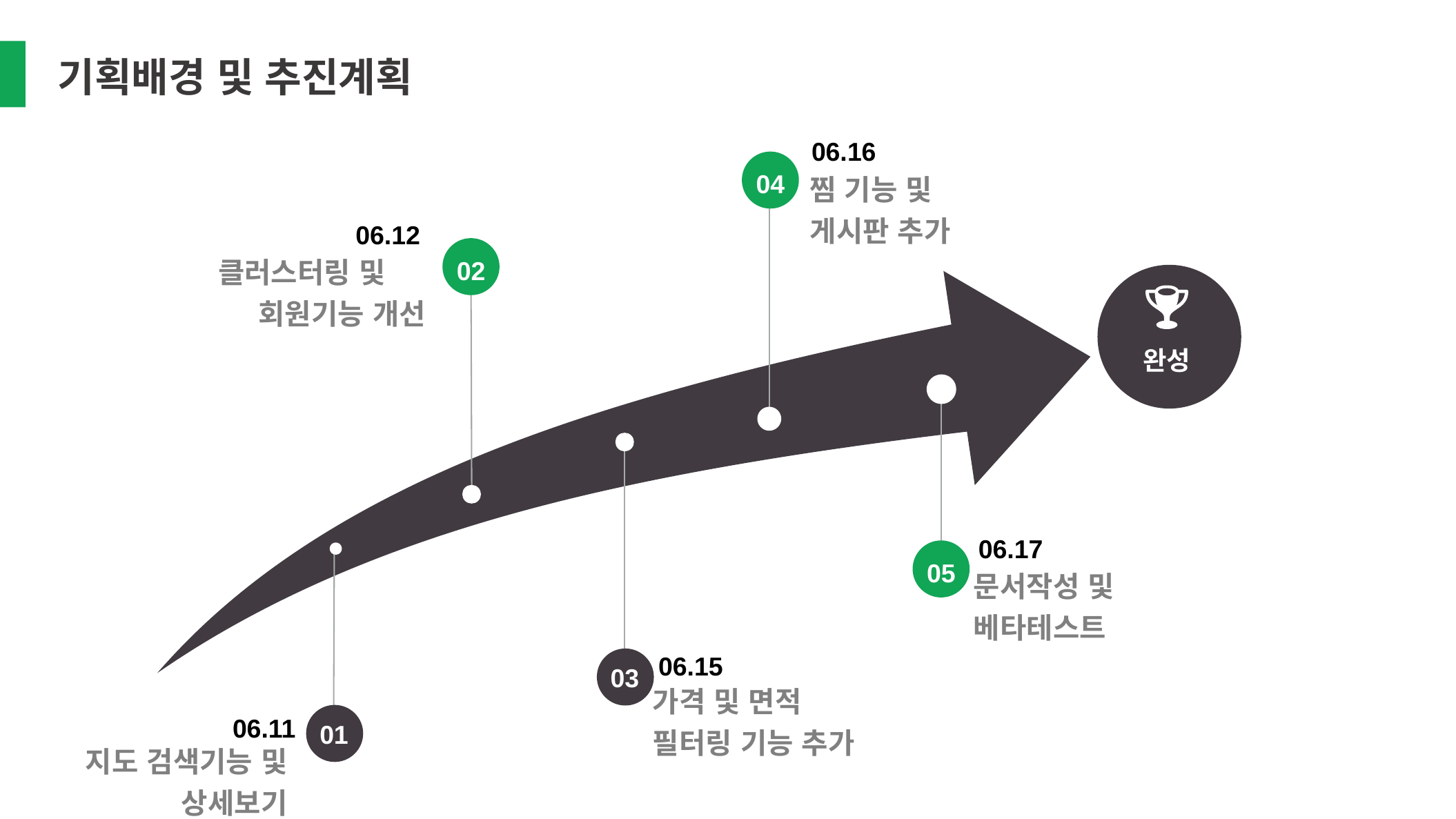

기획배경 및 추진계획
06.16

04
찜 기능 및 게시판 추가

06.12

02
클러스터링 및      회원기능 개선

완성

06.17

05

문서작성 및 베타테스트
06.15

03
가격 및 면적 필터링 기능 추가

06.11
01
지도 검색기능 및 상세보기